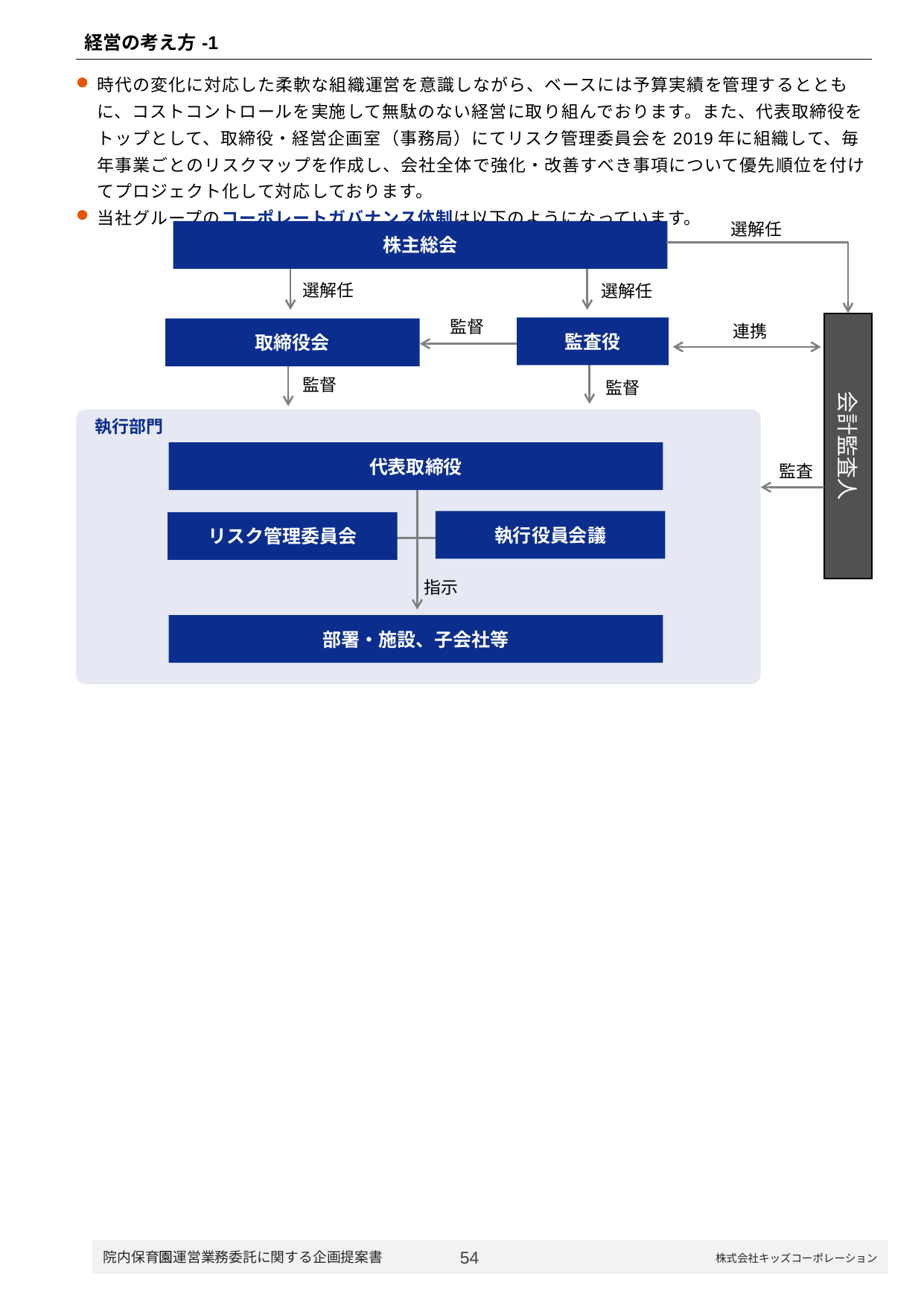

| 経営の考え方-1 |
| --- |
時代の変化に対応した柔軟な組織運営を意識しながら、ベースには予算実績を管理するとともに、コストコントロールを実施して無駄のない経営に取り組んでおります。また、代表取締役をトップとして、取締役・経営企画室（事務局）にてリスク管理委員会を2019年に組織して、毎年事業ごとのリスクマップを作成し、会社全体で強化・改善すべき事項について優先順位を付けてプロジェクト化して対応しております。
当社グループのコーポレートガバナンス体制は以下のようになっています。
選解任
株主総会

選解任
選解任
監督
連携
監査役
取締役会
監督
監督

執行部門
会計監査人
代表取締役
監査
執行役員会議
リスク管理委員会
指示

部署・施設、子会社等
54